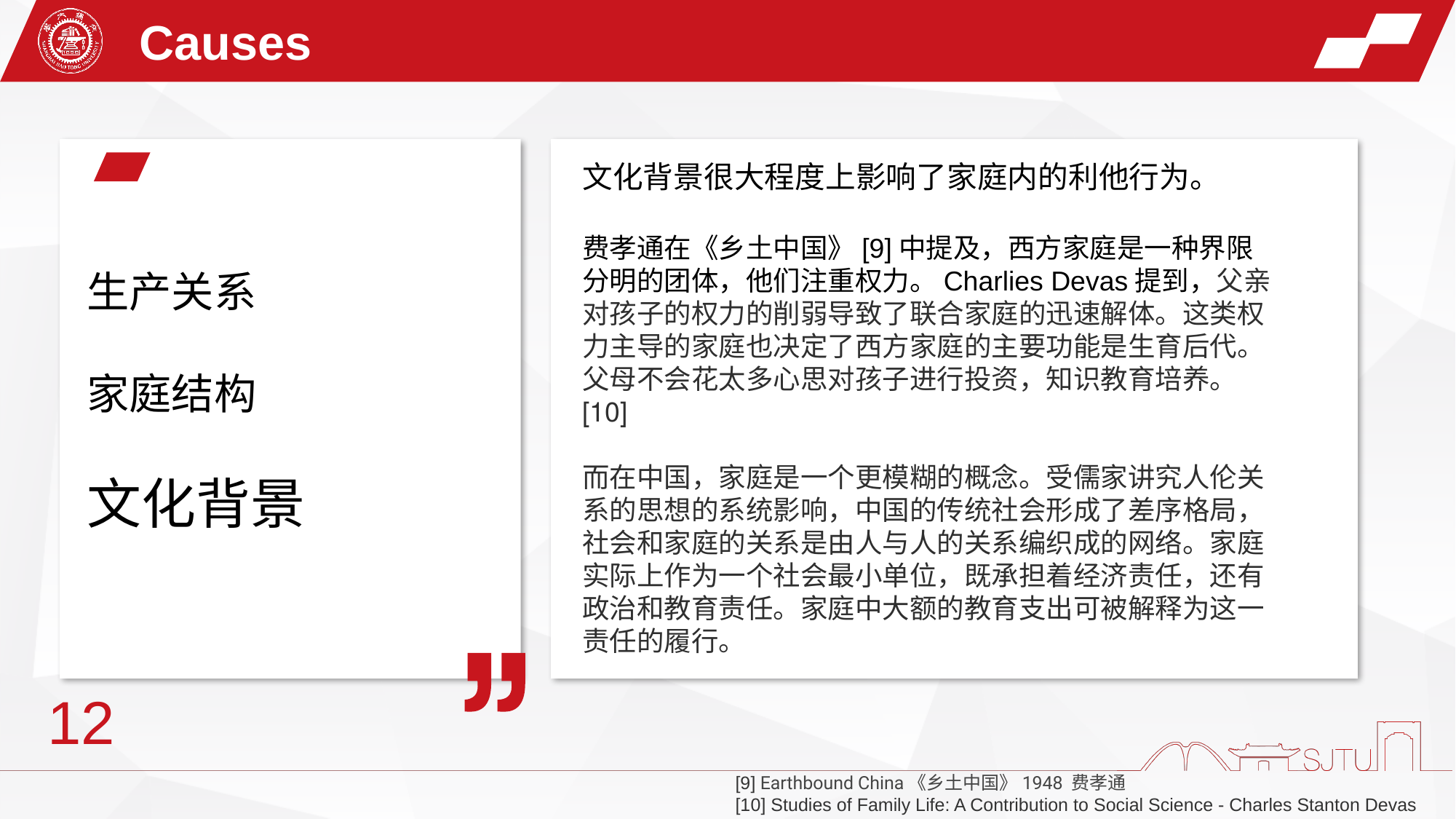

Causes

文化背景很大程度上影响了家庭内的利他行为。

费孝通在《乡土中国》[9]中提及，西方家庭是一种界限分明的团体，他们注重权力。Charlies Devas提到，父亲对孩子的权力的削弱导致了联合家庭的迅速解体。这类权力主导的家庭也决定了西方家庭的主要功能是生育后代。父母不会花太多心思对孩子进行投资，知识教育培养。[10]

而在中国，家庭是一个更模糊的概念。受儒家讲究人伦关系的思想的系统影响，中国的传统社会形成了差序格局，社会和家庭的关系是由人与人的关系编织成的网络。家庭实际上作为一个社会最小单位，既承担着经济责任，还有政治和教育责任。家庭中大额的教育支出可被解释为这一责任的履行。
生产关系

家庭结构

文化背景

12
[9] Earthbound China《乡土中国》1948 费孝通
[10] Studies of Family Life: A Contribution to Social Science - Charles Stanton Devas